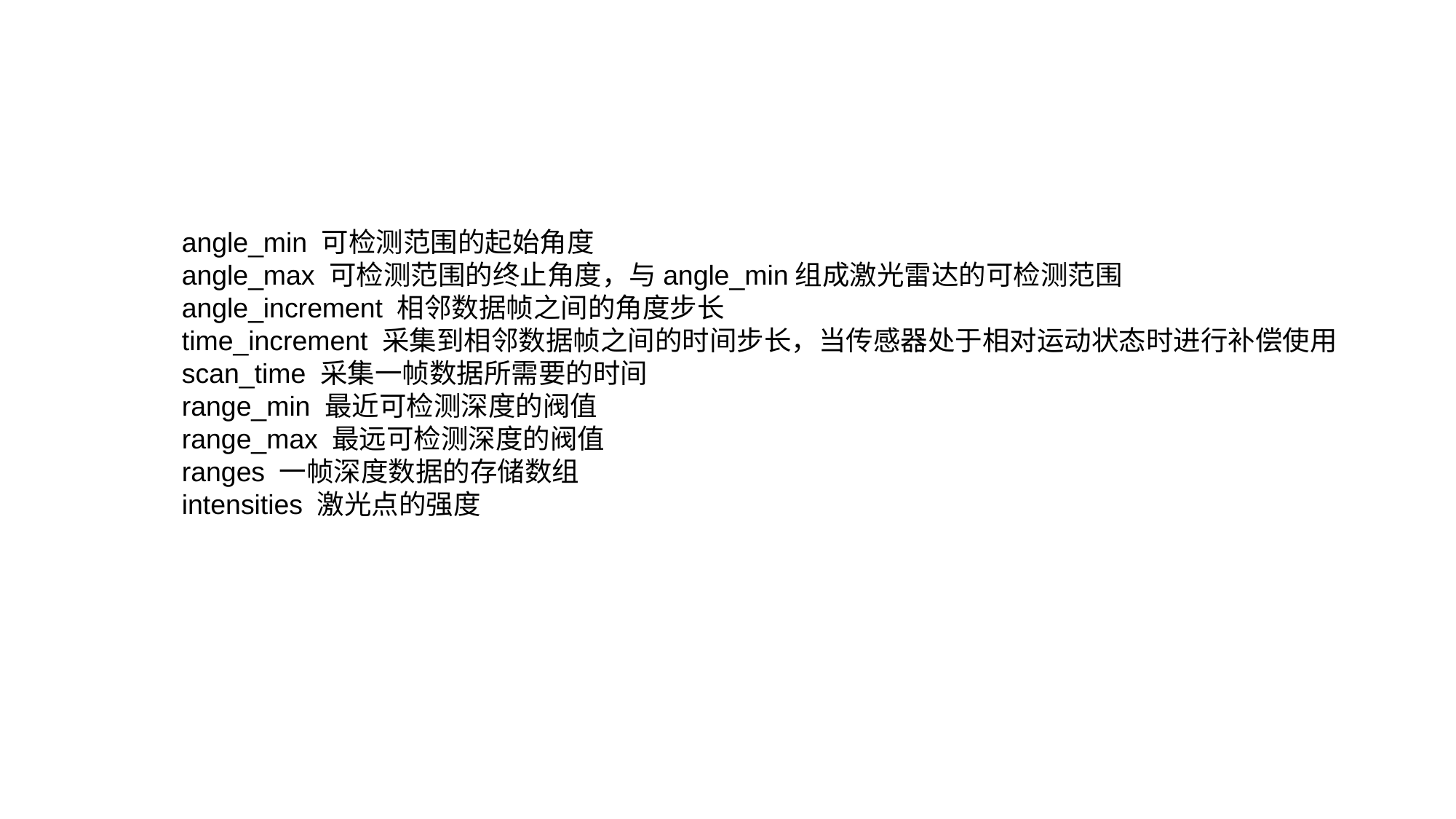

angle_min 可检测范围的起始角度
angle_max 可检测范围的终止角度，与angle_min组成激光雷达的可检测范围
angle_increment 相邻数据帧之间的角度步长
time_increment 采集到相邻数据帧之间的时间步长，当传感器处于相对运动状态时进行补偿使用
scan_time 采集一帧数据所需要的时间
range_min 最近可检测深度的阀值
range_max 最远可检测深度的阀值
ranges 一帧深度数据的存储数组
intensities 激光点的强度